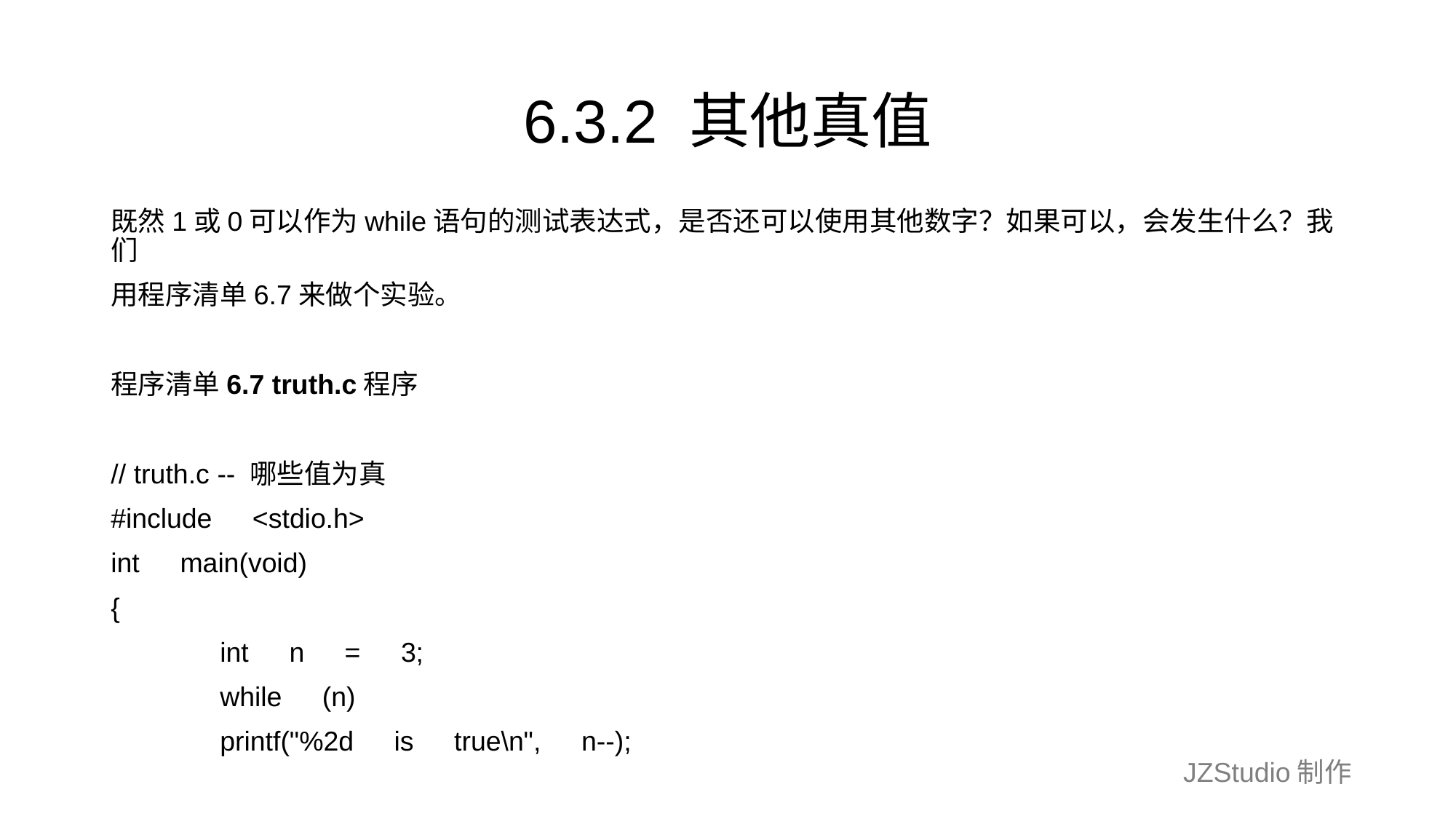

# 6.3.2 其他真值
既然1或0可以作为while语句的测试表达式，是否还可以使用其他数字？如果可以，会发生什么？我们
用程序清单6.7来做个实验。

程序清单6.7 truth.c程序

// truth.c -- 哪些值为真
#include　<stdio.h>
int　main(void)
{
	int　n　=　3;
	while　(n)
	printf("%2d　is　true\n",　n--);